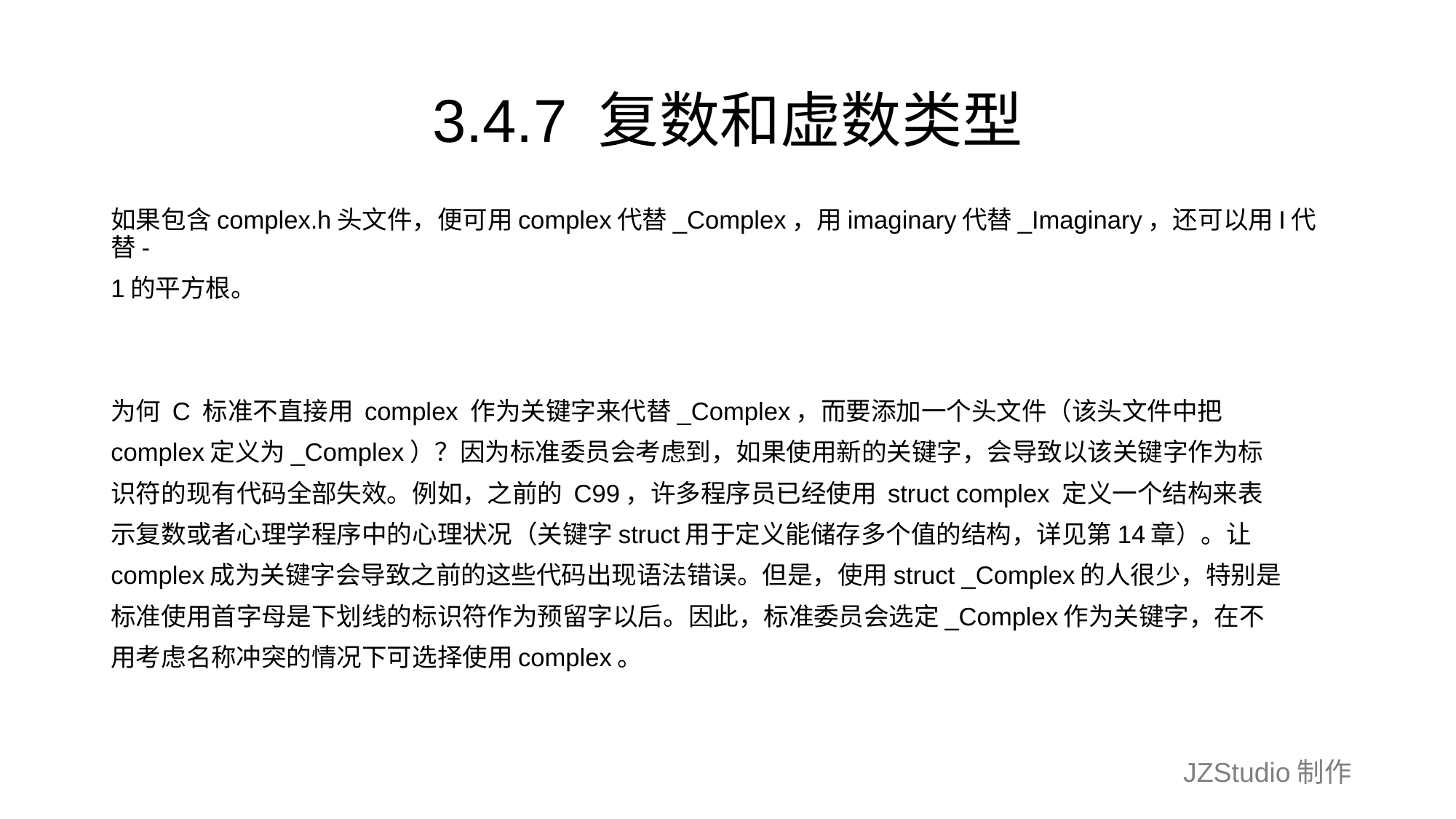

# 3.4.7 复数和虚数类型
如果包含complex.h头文件，便可用complex代替_Complex，用imaginary代替_Imaginary，还可以用I代替-
1的平方根。

为何 C 标准不直接用 complex 作为关键字来代替_Complex，而要添加一个头文件（该头文件中把
complex定义为_Complex）？因为标准委员会考虑到，如果使用新的关键字，会导致以该关键字作为标
识符的现有代码全部失效。例如，之前的 C99，许多程序员已经使用 struct complex 定义一个结构来表
示复数或者心理学程序中的心理状况（关键字struct用于定义能储存多个值的结构，详见第14章）。让
complex成为关键字会导致之前的这些代码出现语法错误。但是，使用struct _Complex的人很少，特别是
标准使用首字母是下划线的标识符作为预留字以后。因此，标准委员会选定_Complex作为关键字，在不
用考虑名称冲突的情况下可选择使用complex。